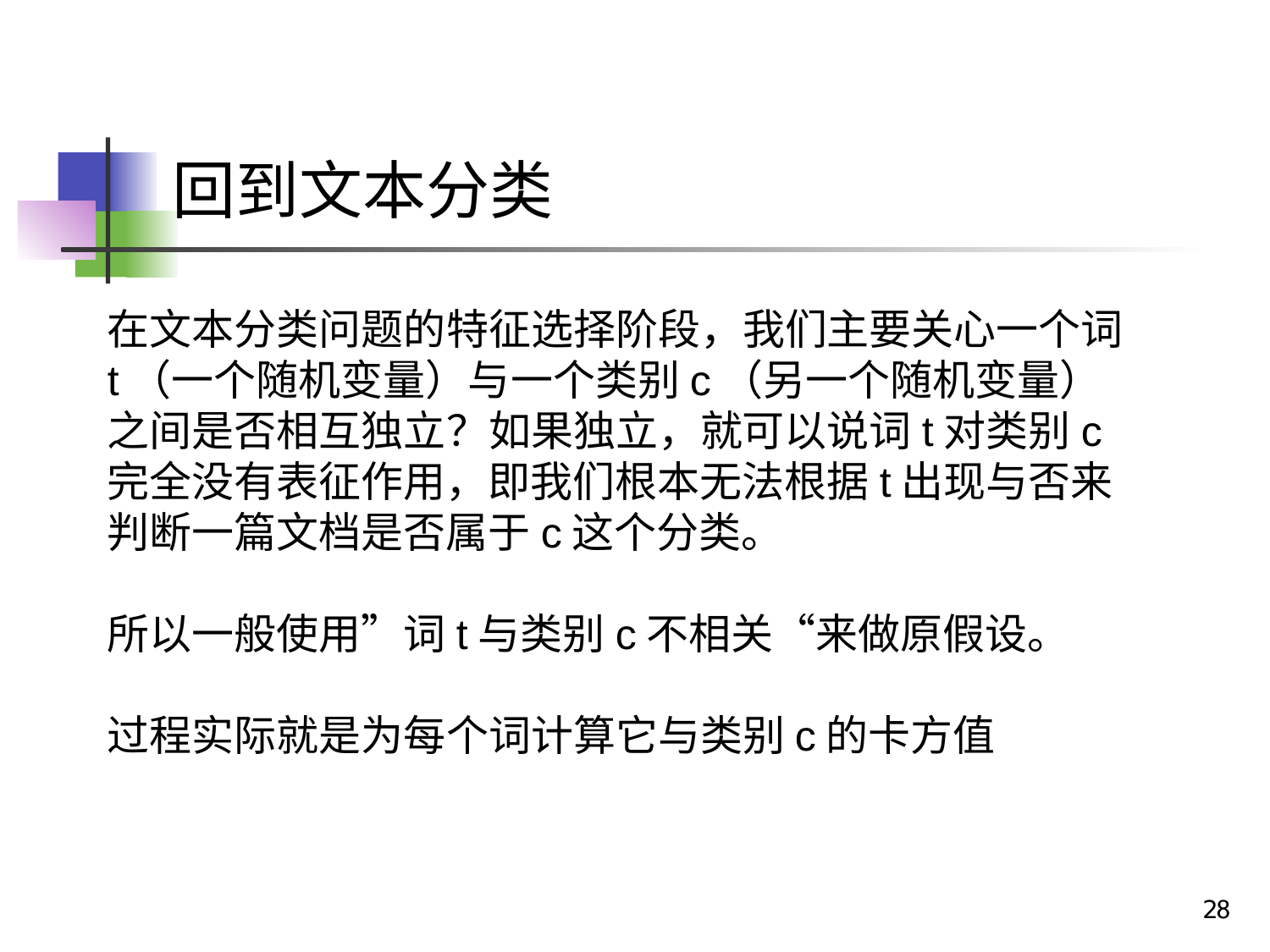

# 回到文本分类
在文本分类问题的特征选择阶段，我们主要关心一个词t（一个随机变量）与一个类别c（另一个随机变量）之间是否相互独立？如果独立，就可以说词t对类别c完全没有表征作用，即我们根本无法根据t出现与否来判断一篇文档是否属于c这个分类。

所以一般使用”词t与类别c不相关“来做原假设。

过程实际就是为每个词计算它与类别c的卡方值
28